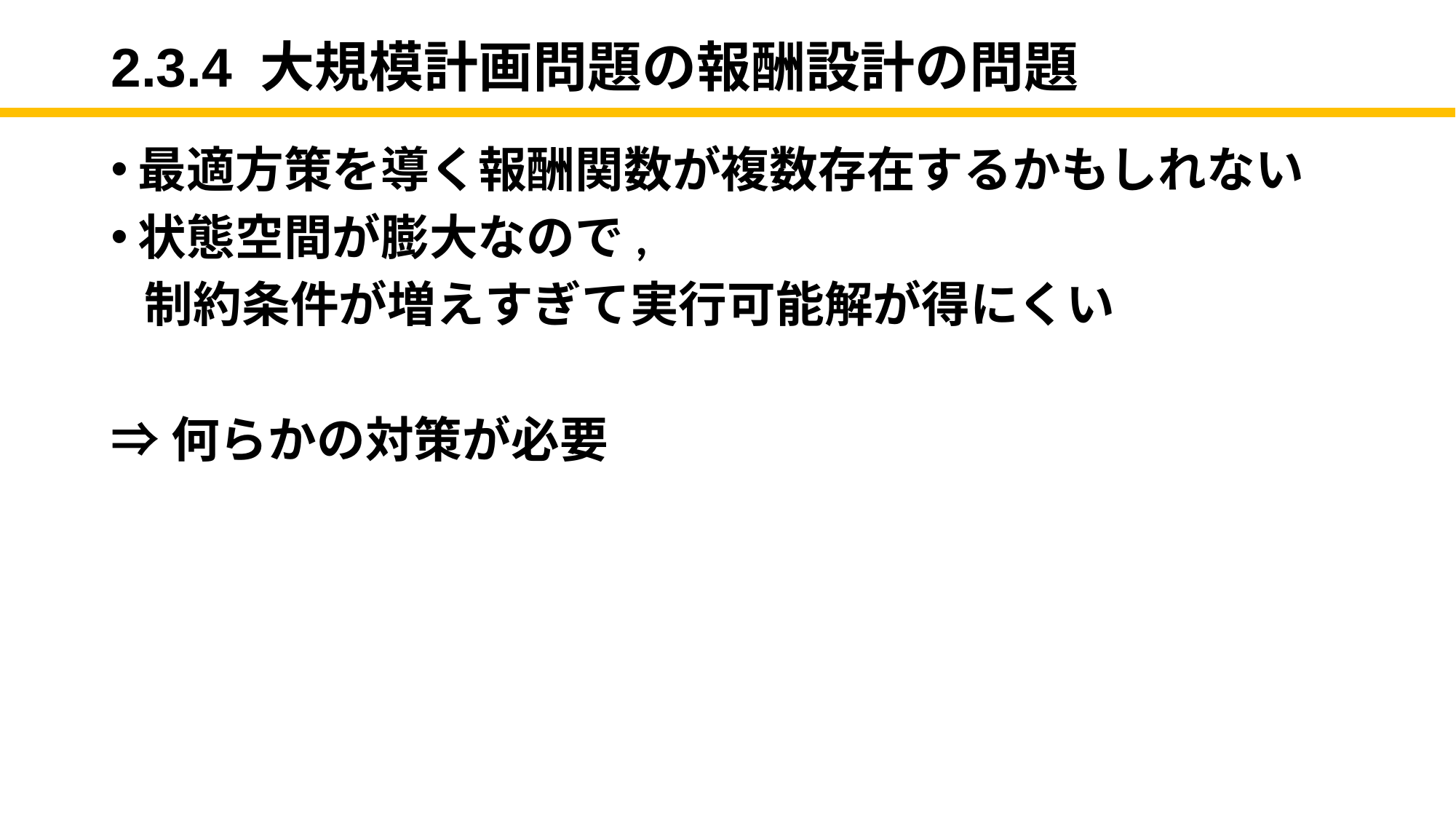

# 2.3.4 大規模計画問題の報酬設計の問題
最適方策を導く報酬関数が複数存在するかもしれない
状態空間が膨大なので,
  制約条件が増えすぎて実行可能解が得にくい

⇒何らかの対策が必要